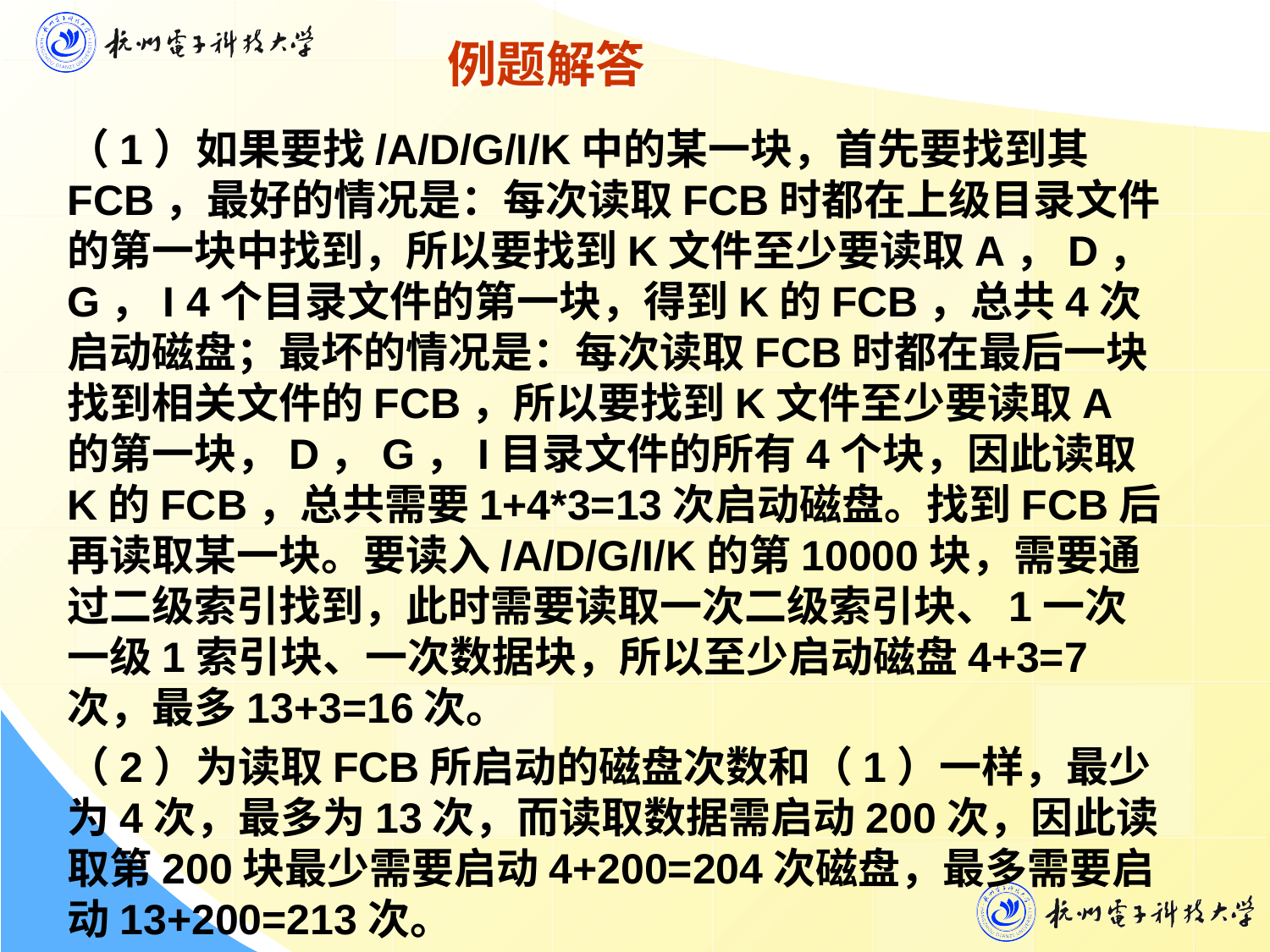

# 例题解答
（1）如果要找/A/D/G/I/K中的某一块，首先要找到其FCB，最好的情况是：每次读取FCB时都在上级目录文件的第一块中找到，所以要找到K文件至少要读取A，D，G，I 4个目录文件的第一块，得到K的FCB，总共4次启动磁盘；最坏的情况是：每次读取FCB时都在最后一块找到相关文件的FCB，所以要找到K文件至少要读取A的第一块，D，G，I目录文件的所有4个块，因此读取K的FCB，总共需要1+4*3=13次启动磁盘。找到FCB后再读取某一块。要读入/A/D/G/I/K的第10000块，需要通过二级索引找到，此时需要读取一次二级索引块、1一次一级1索引块、一次数据块，所以至少启动磁盘4+3=7次，最多13+3=16次。
（2）为读取FCB所启动的磁盘次数和（1）一样，最少为4次，最多为13次，而读取数据需启动200次，因此读取第200块最少需要启动4+200=204次磁盘，最多需要启动13+200=213次。